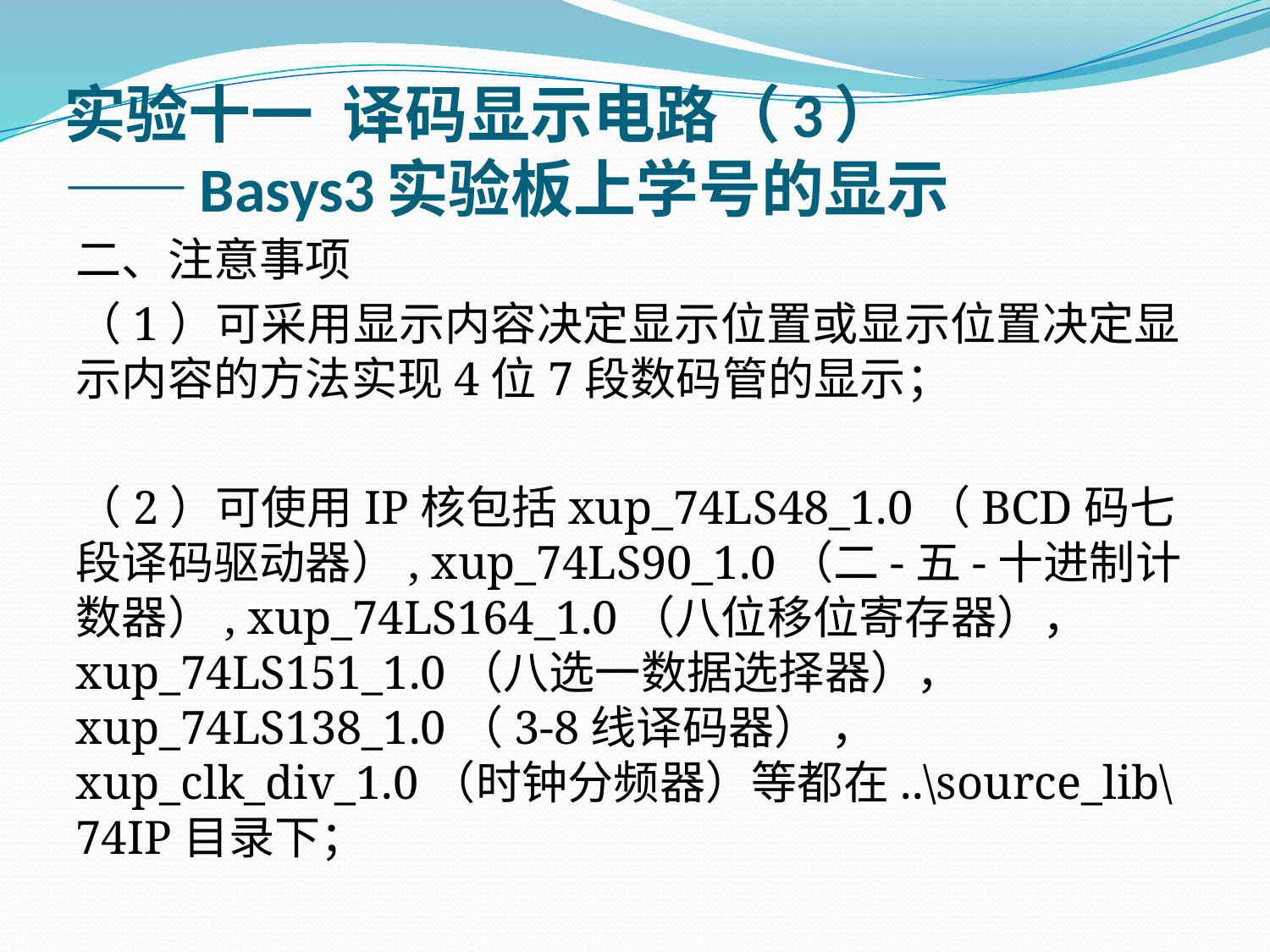

# 实验十一  译码显示电路（3） ——Basys3实验板上学号的显示
二、注意事项
（1）可采用显示内容决定显示位置或显示位置决定显示内容的方法实现4位7段数码管的显示；

（2）可使用IP核包括xup_74LS48_1.0（BCD码七段译码驱动器）, xup_74LS90_1.0（二-五-十进制计数器）, xup_74LS164_1.0（八位移位寄存器）， xup_74LS151_1.0（八选一数据选择器）， xup_74LS138_1.0（3-8线译码器） ， xup_clk_div_1.0（时钟分频器）等都在..\source_lib\74IP目录下；